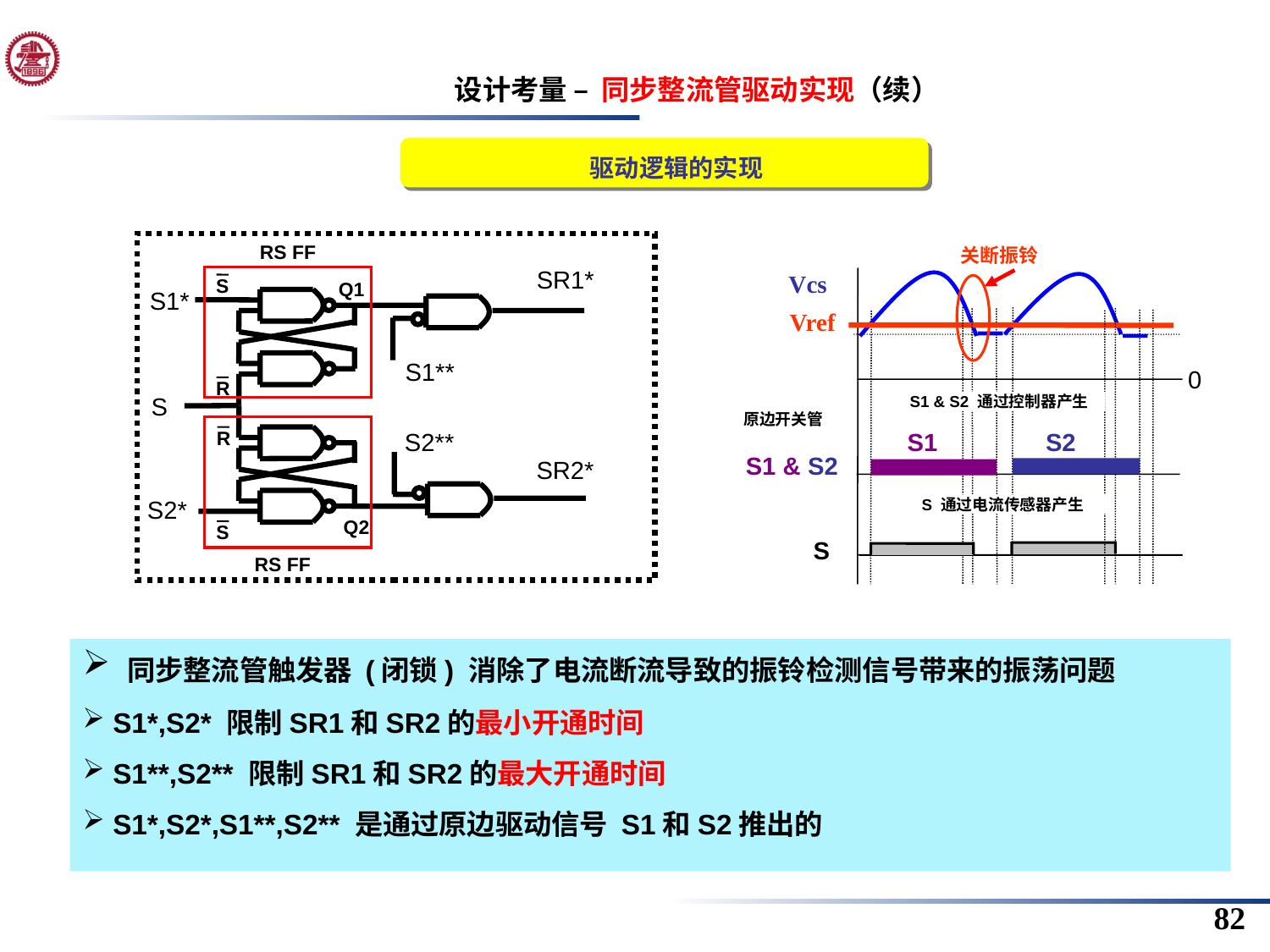

设计考量 –  同步整流管驱动实现（续）

驱动逻辑的实现

RS FF
SR1*

S

Q1
S1*

S1**

R

S

R

S2**

SR2*

S2*

Q2

S

RS FF
关断振铃
Vcs

Vref

0

S1 & S2 通过控制器产生
原边开关管
S1
S2
S1 & S2

S 通过电流传感器产生
S

 同步整流管触发器 (闭锁) 消除了电流断流导致的振铃检测信号带来的振荡问题

 S1*,S2* 限制SR1和SR2的最小开通时间

 S1**,S2** 限制SR1和SR2的最大开通时间

 S1*,S2*,S1**,S2** 是通过原边驱动信号 S1和S2推出的